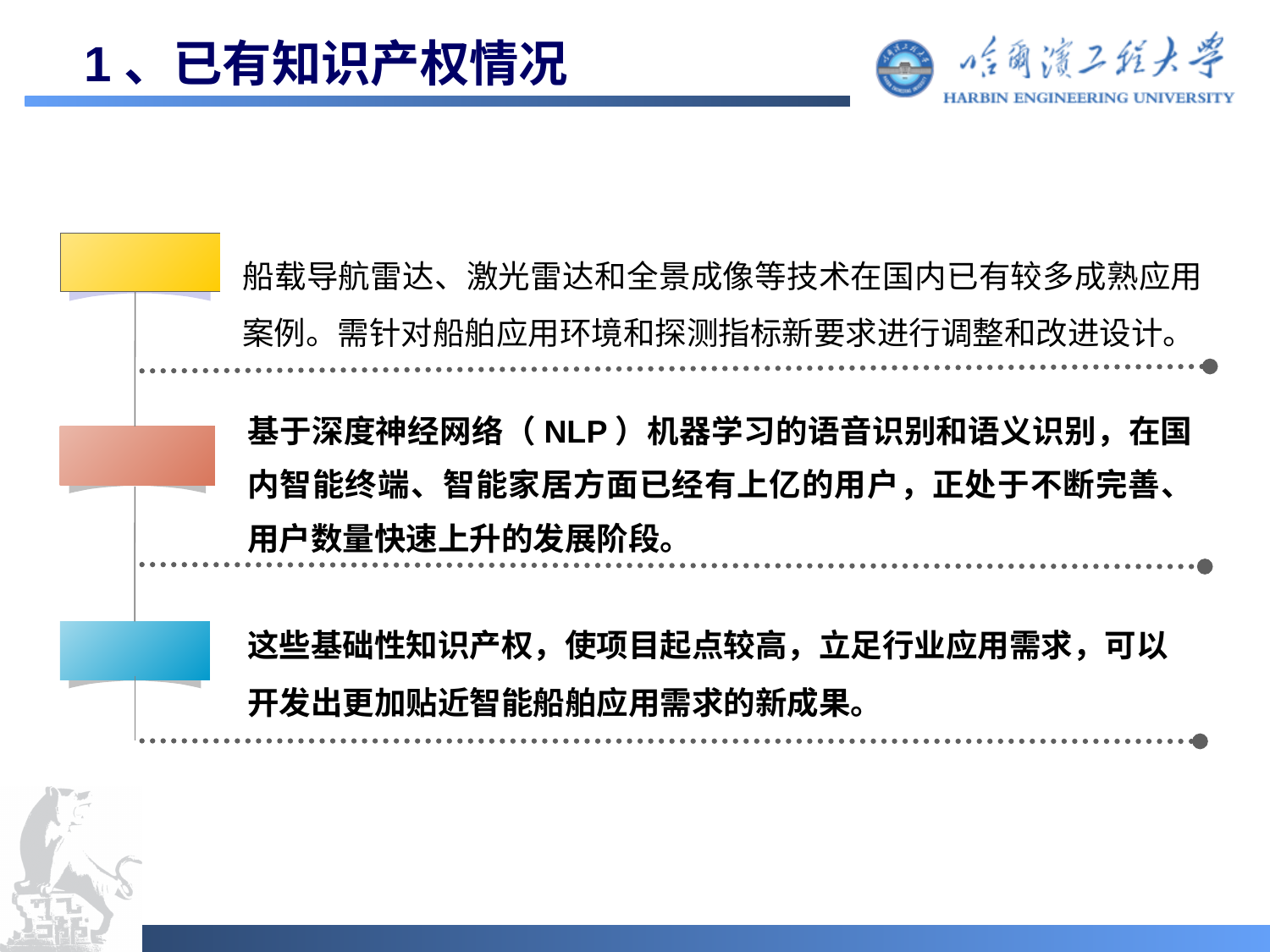

# 1、已有知识产权情况
船载导航雷达、激光雷达和全景成像等技术在国内已有较多成熟应用案例。需针对船舶应用环境和探测指标新要求进行调整和改进设计。

基于深度神经网络（NLP）机器学习的语音识别和语义识别，在国内智能终端、智能家居方面已经有上亿的用户，正处于不断完善、用户数量快速上升的发展阶段。

这些基础性知识产权，使项目起点较高，立足行业应用需求，可以开发出更加贴近智能船舶应用需求的新成果。